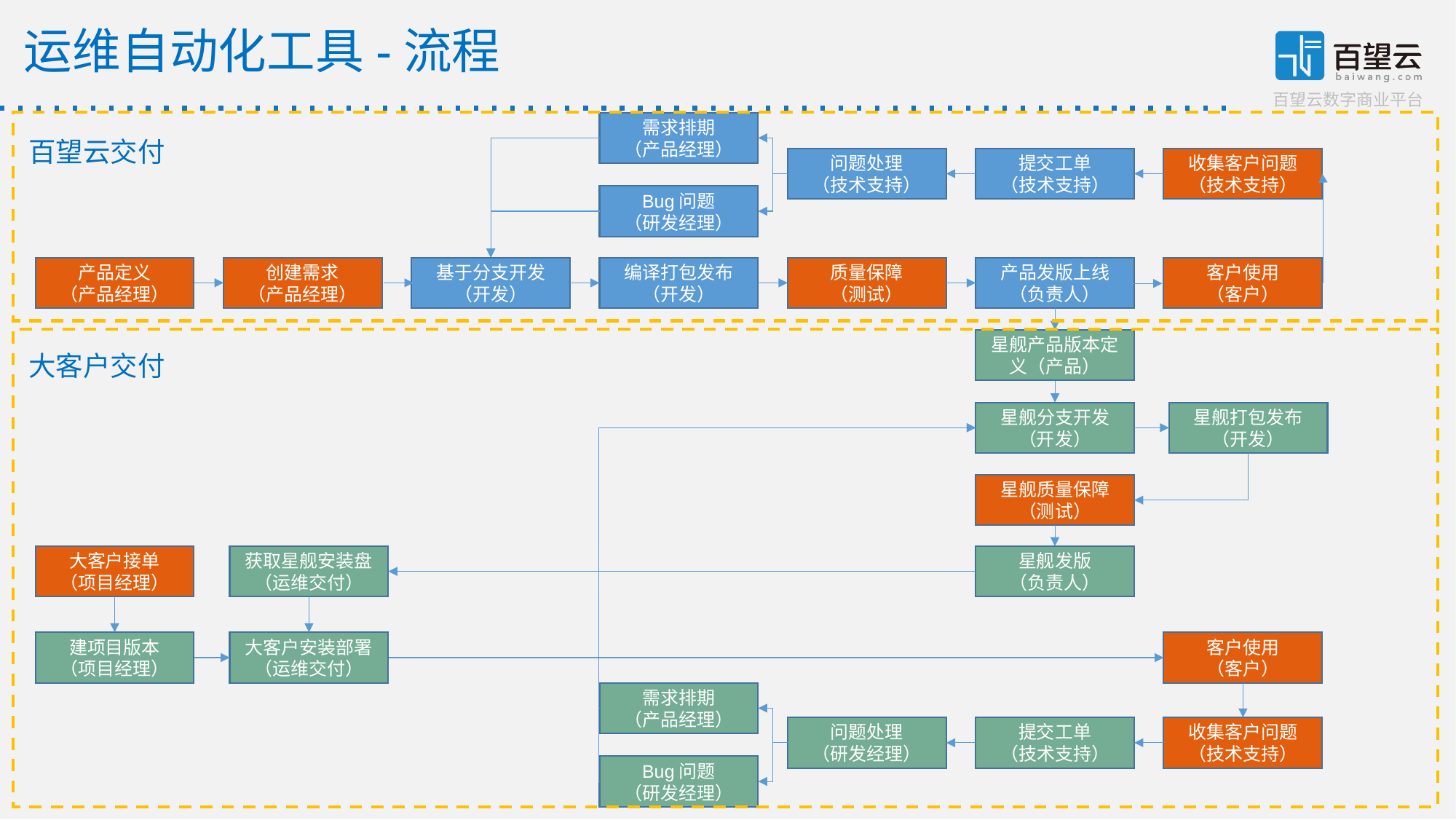

运维自动化工具-流程

需求排期
（产品经理）
百望云交付
问题处理
（技术支持）
提交工单
（技术支持）
收集客户问题
（技术支持）
Bug问题
（研发经理）
质量保障
（测试）
产品发版上线
（负责人）
客户使用
（客户）
基于分支开发
（开发）
编译打包发布（开发）
创建需求
（产品经理）
产品定义
（产品经理）

星舰产品版本定义（产品）
大客户交付
星舰打包发布（开发）
星舰分支开发（开发）
星舰质量保障
（测试）
获取星舰安装盘（运维交付）
星舰发版
（负责人）
大客户接单
（项目经理）
建项目版本
（项目经理）
大客户安装部署（运维交付）
客户使用
（客户）
需求排期
（产品经理）
问题处理
（研发经理）
提交工单
（技术支持）
收集客户问题
（技术支持）
Bug问题
（研发经理）